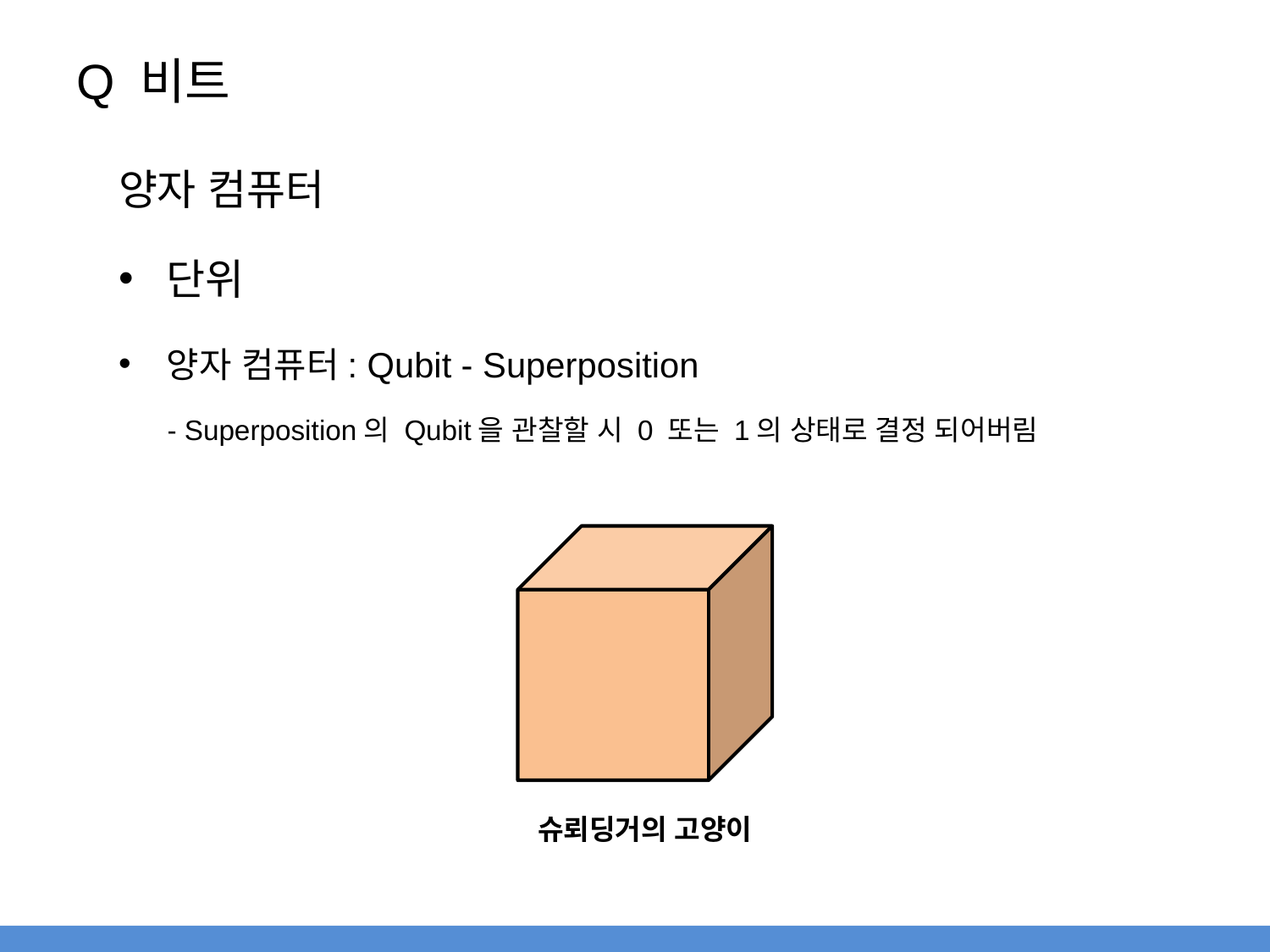

# Q 비트
양자 컴퓨터
단위
양자 컴퓨터: Qubit - Superposition
- Superposition의 Qubit을 관찰할 시 0 또는 1의 상태로 결정 되어버림

슈뢰딩거의 고양이